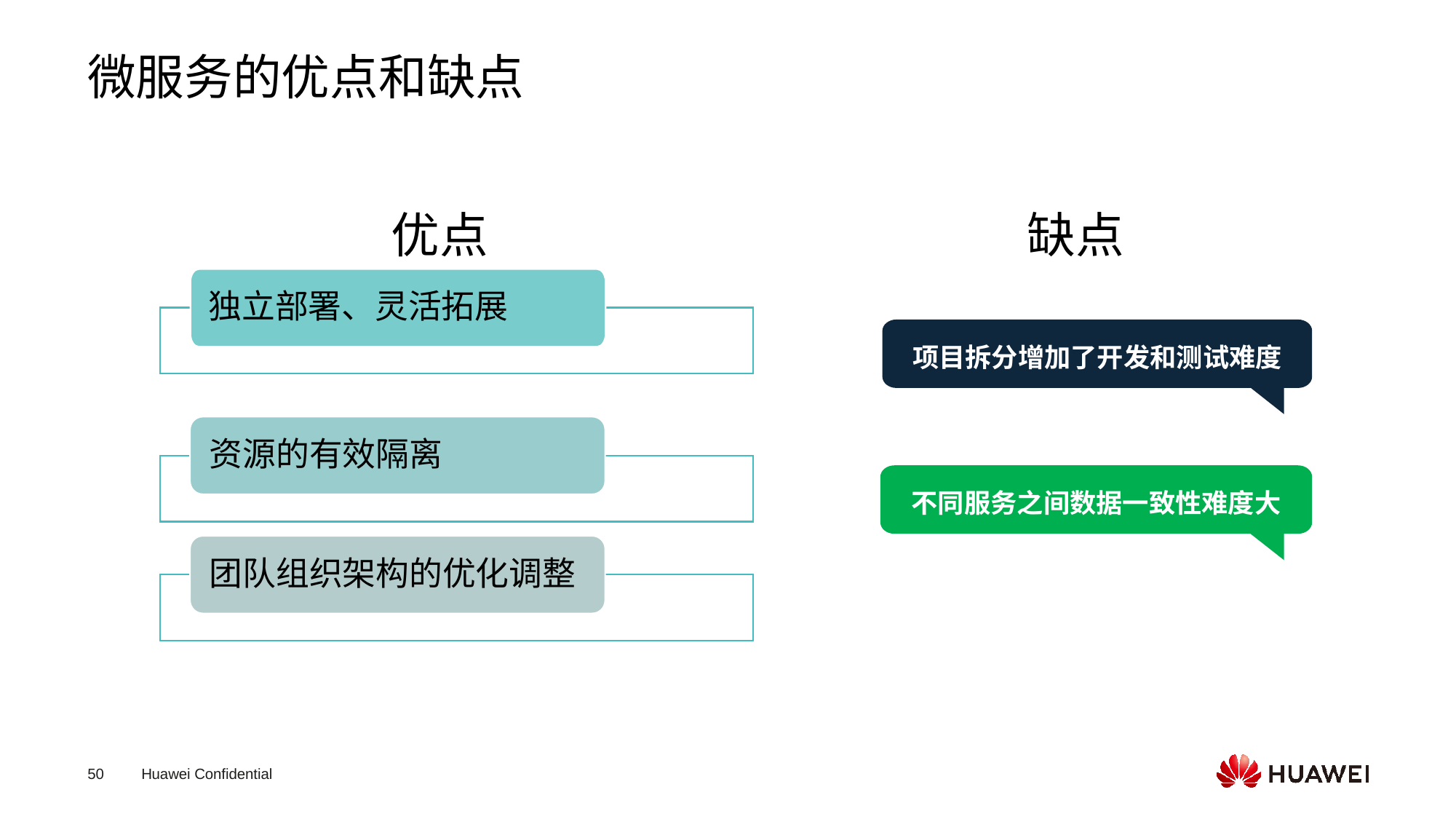

# 微服务的优点和缺点
优点
缺点
独立部署、灵活拓展

项目拆分增加了开发和测试难度
资源的有效隔离

不同服务之间数据一致性难度大
团队组织架构的优化调整